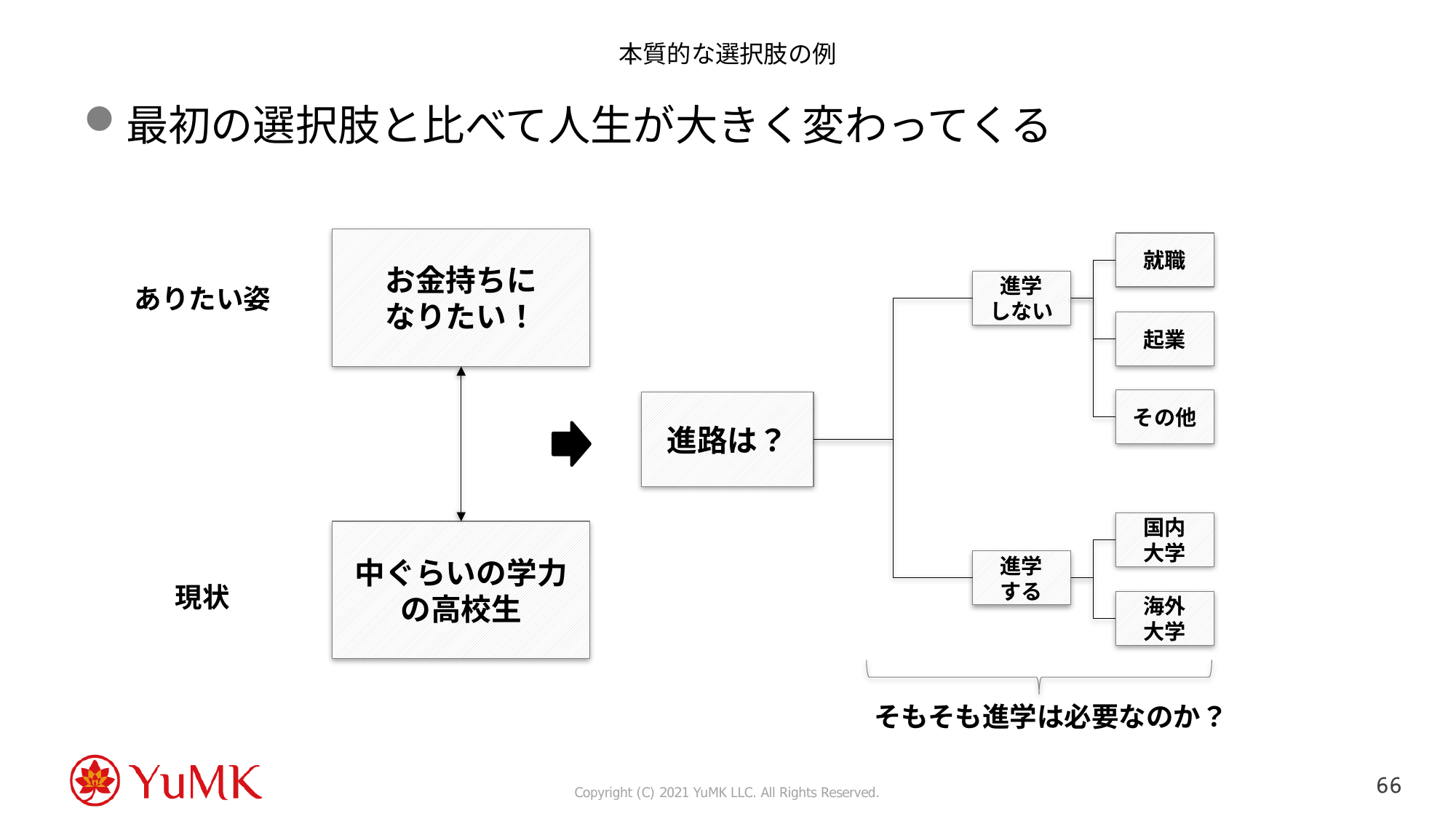

# 本質的な選択肢の例
最初の選択肢と比べて人生が大きく変わってくる
お金持ちに
なりたい！
就職
進学
しない
ありたい姿
起業
その他
進路は？

国内
大学
中ぐらいの学力の高校生
進学
する
現状
海外
大学
そもそも進学は必要なのか？
66